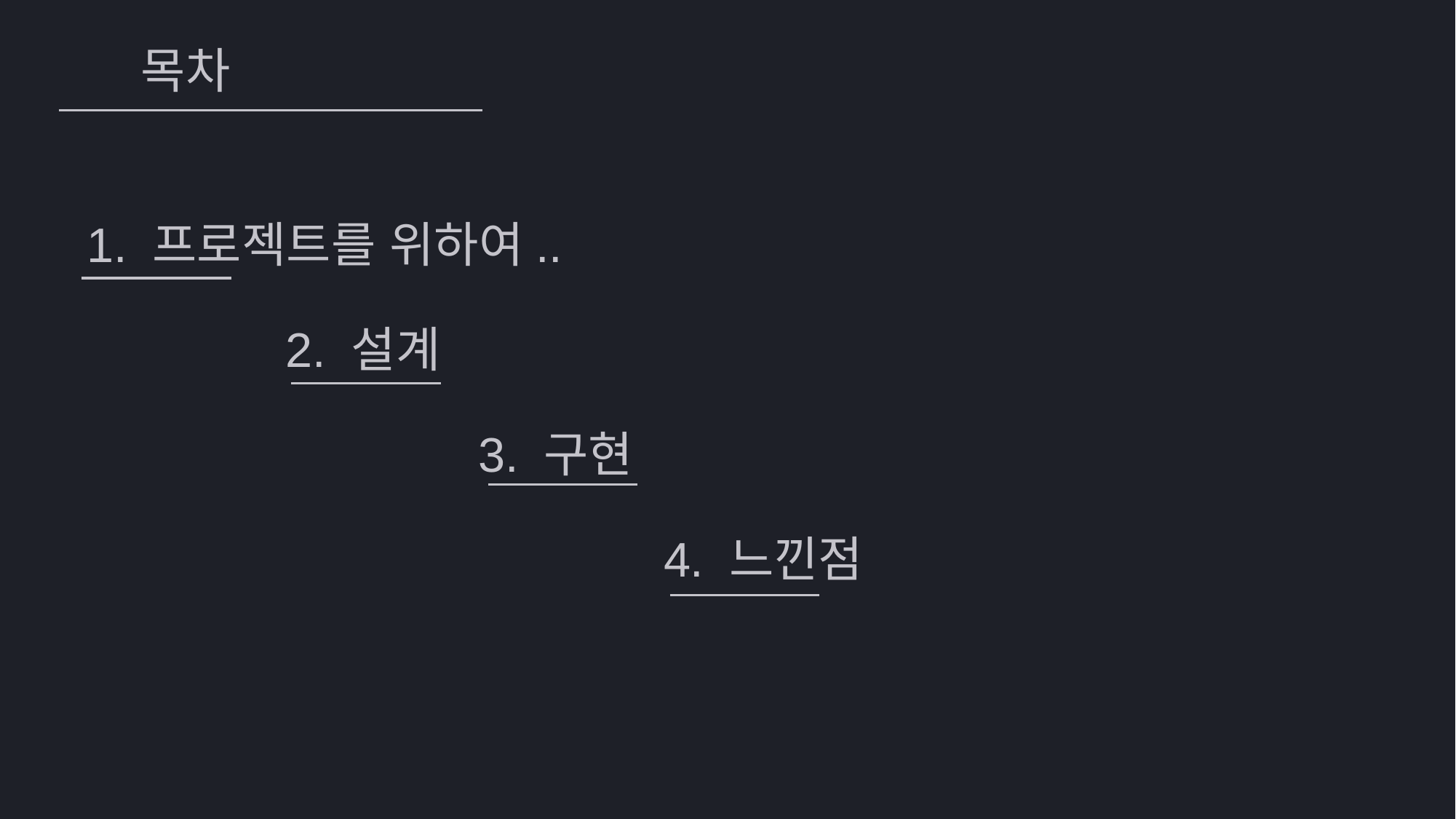

목차
1. 프로젝트를 위하여..
2. 설계
3. 구현
4. 느낀점